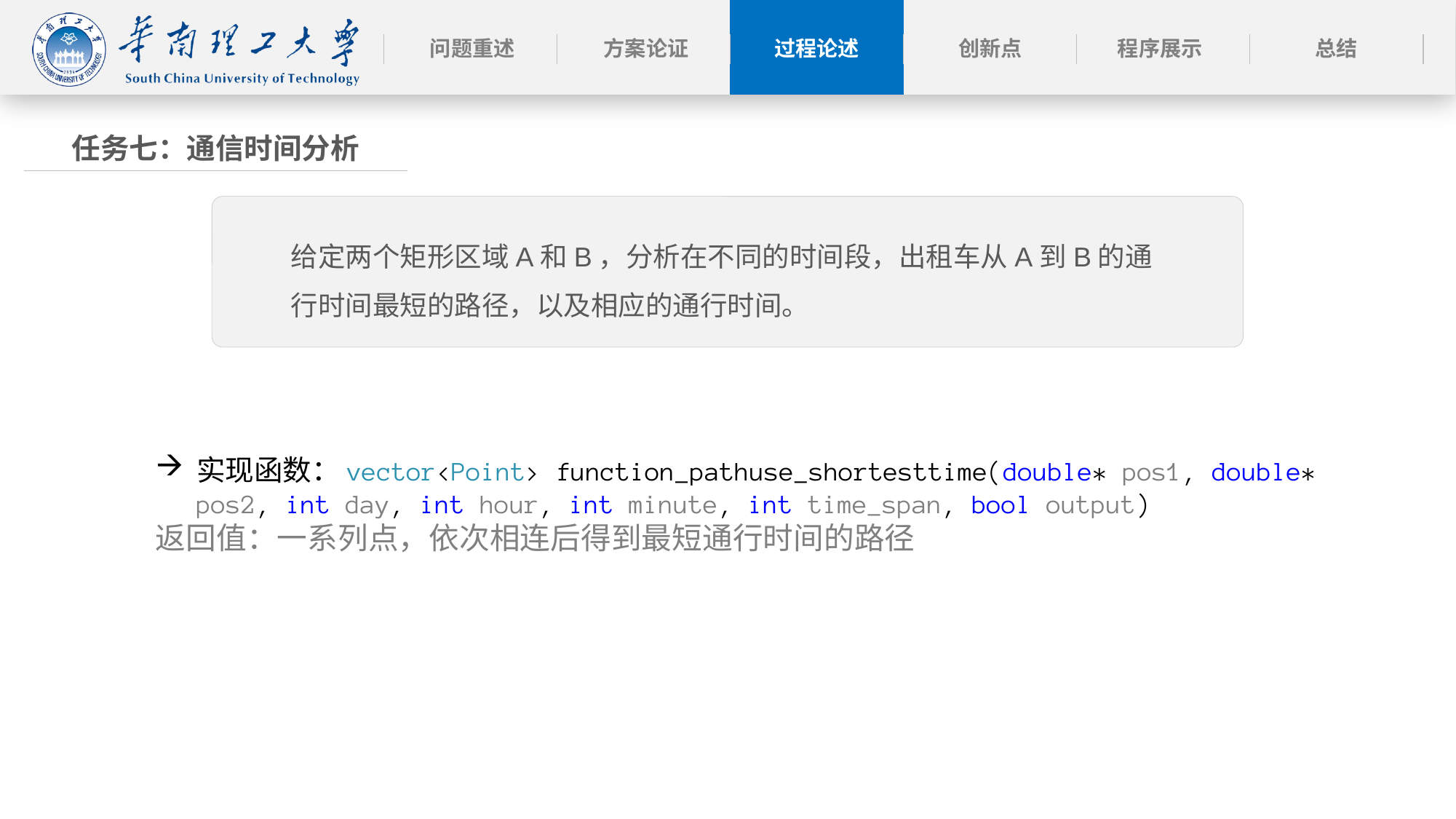

任务七：通信时间分析

给定两个矩形区域A和B，分析在不同的时间段，出租车从A到B的通行时间最短的路径，以及相应的通行时间。
实现函数：vector<Point> function_pathuse_shortesttime(double* pos1, double* pos2, int day, int hour, int minute, int time_span, bool output)
返回值：一系列点，依次相连后得到最短通行时间的路径